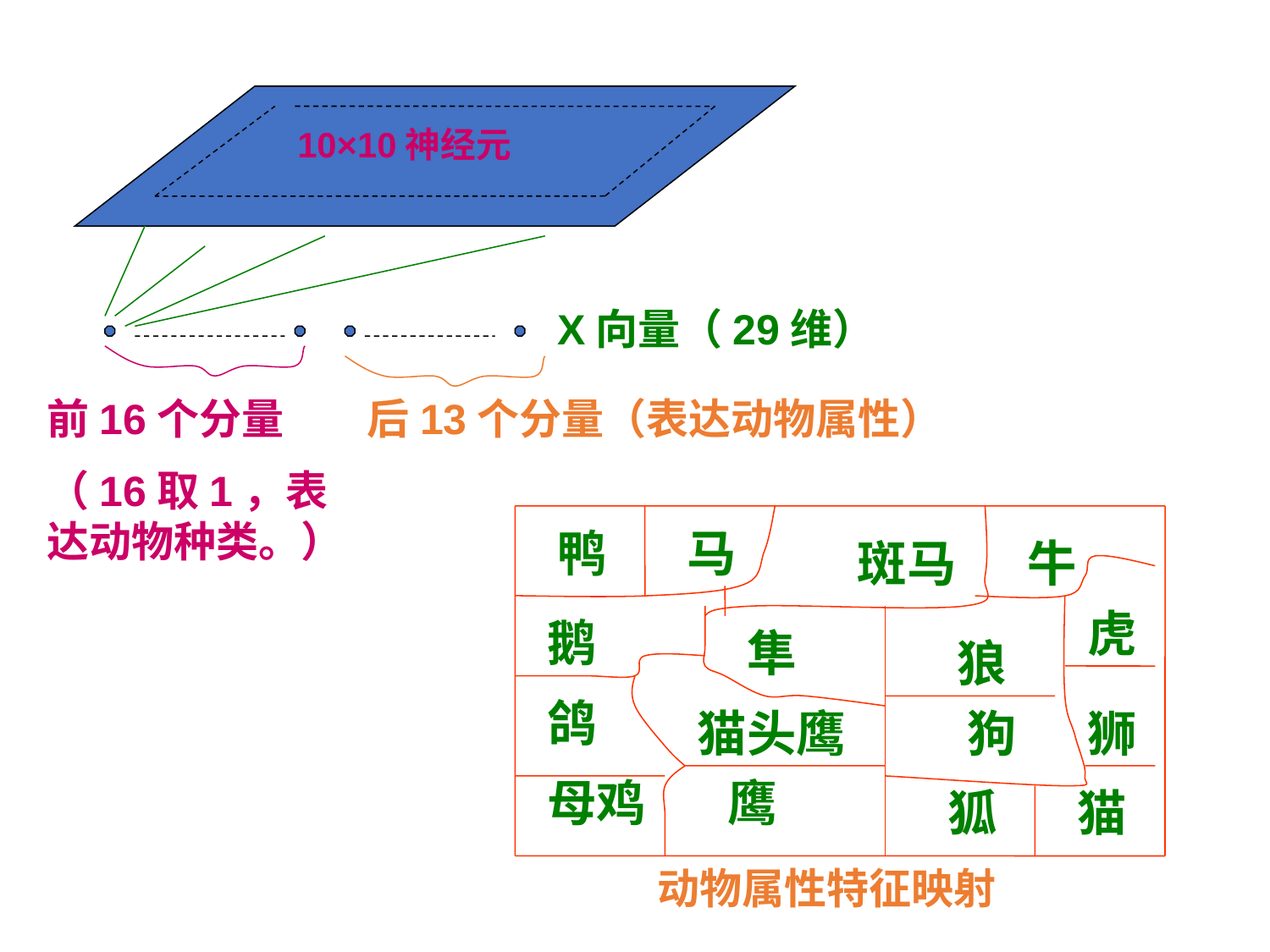

10×10神经元

X向量（29维）

前16个分量
（16取1，表达动物种类。）
后13个分量（表达动物属性）

鸭
马
斑马
牛

虎
鹅

隼
狼

鸽
猫头鹰

狗
狮
母鸡

鹰

狐
猫

动物属性特征映射